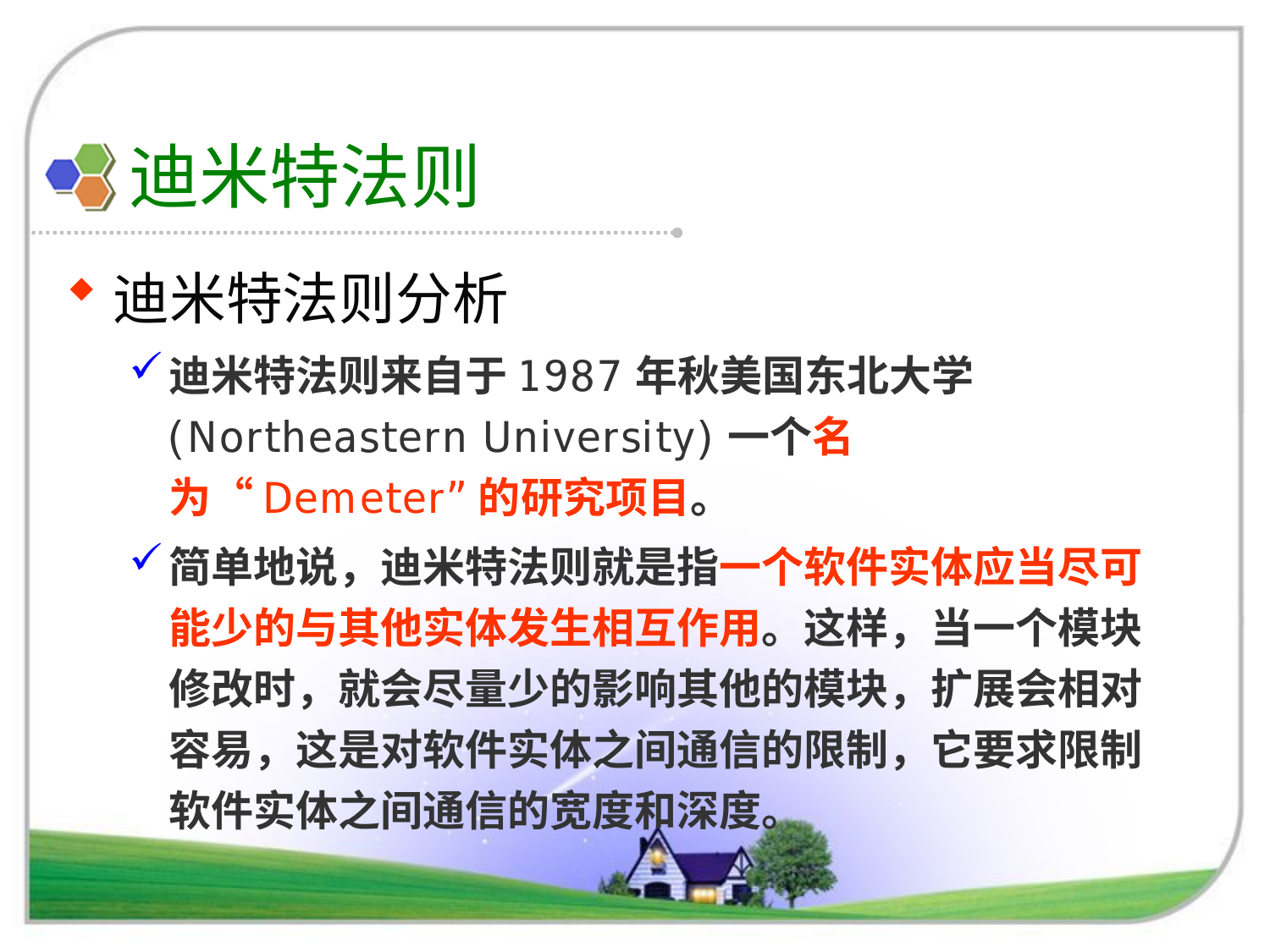

# 迪米特法则
迪米特法则分析
迪米特法则来自于1987年秋美国东北大学(Northeastern University)一个名为“Demeter”的研究项目。
简单地说，迪米特法则就是指一个软件实体应当尽可能少的与其他实体发生相互作用。这样，当一个模块修改时，就会尽量少的影响其他的模块，扩展会相对容易，这是对软件实体之间通信的限制，它要求限制软件实体之间通信的宽度和深度。